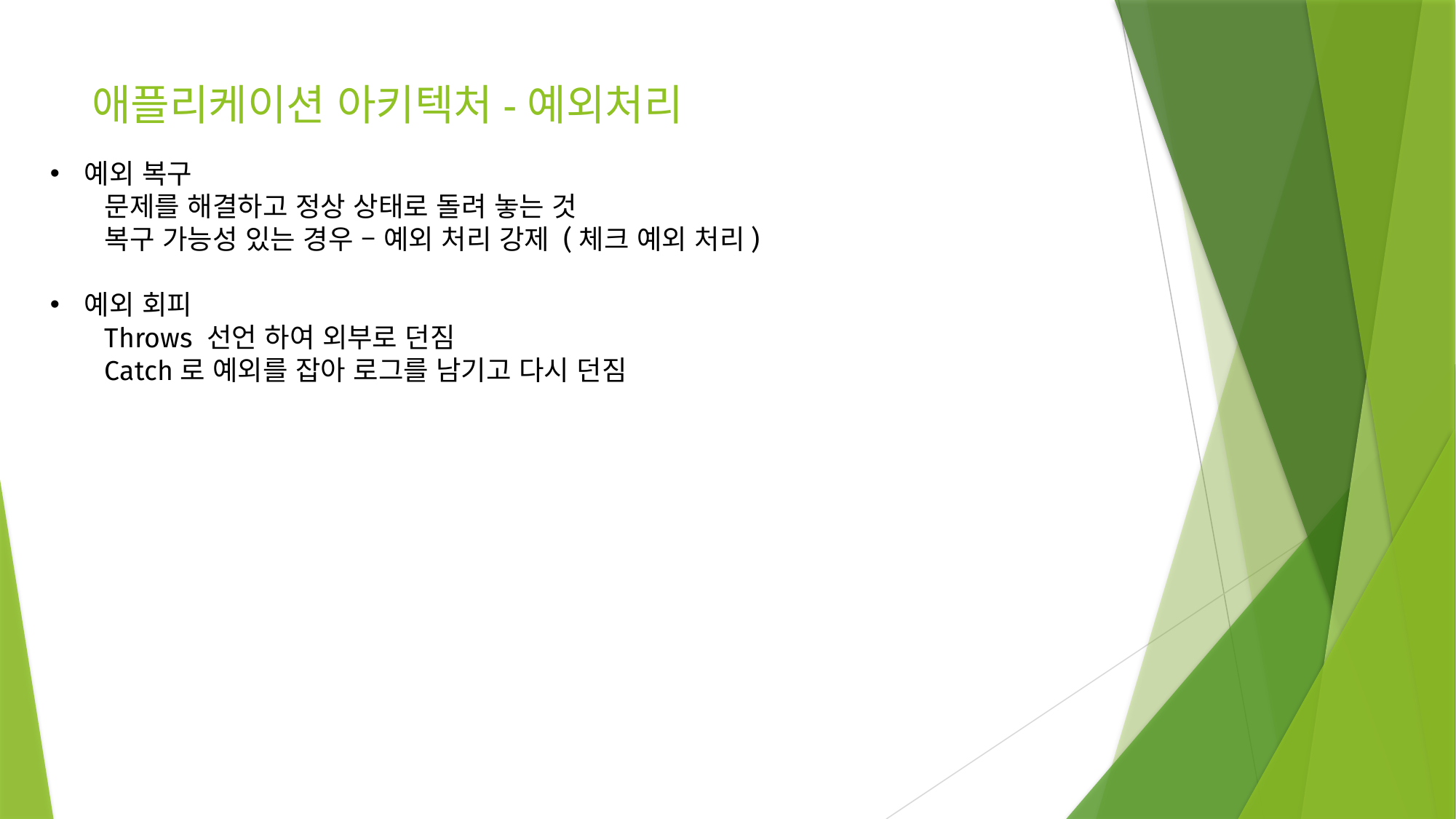

# 애플리케이션 아키텍처-예외처리
예외 복구
문제를 해결하고 정상 상태로 돌려 놓는 것
복구 가능성 있는 경우 – 예외 처리 강제 (체크 예외 처리)

예외 회피
Throws 선언 하여 외부로 던짐
Catch로 예외를 잡아 로그를 남기고 다시 던짐